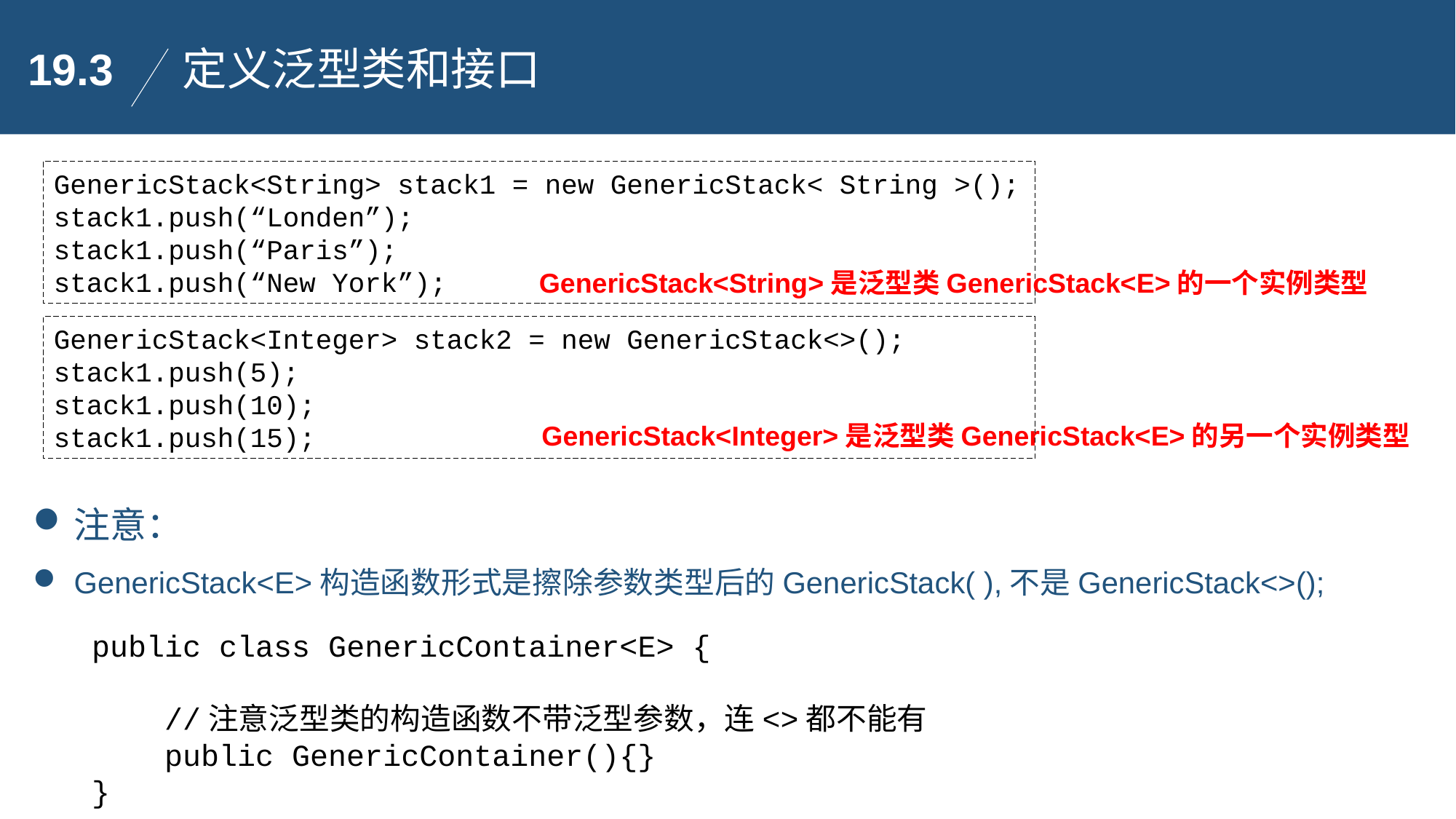

19.3
定义泛型类和接口
GenericStack<String> stack1 = new GenericStack< String >();
stack1.push(“Londen”);
stack1.push(“Paris”);
stack1.push(“New York”);
GenericStack<String>是泛型类GenericStack<E>的一个实例类型
GenericStack<Integer> stack2 = new GenericStack<>();
stack1.push(5);
stack1.push(10);
stack1.push(15);
GenericStack<Integer>是泛型类GenericStack<E>的另一个实例类型
注意：
GenericStack<E>构造函数形式是擦除参数类型后的GenericStack( ),不是GenericStack<>();
public class GenericContainer<E> {

    //注意泛型类的构造函数不带泛型参数，连<>都不能有
    public GenericContainer(){}
}